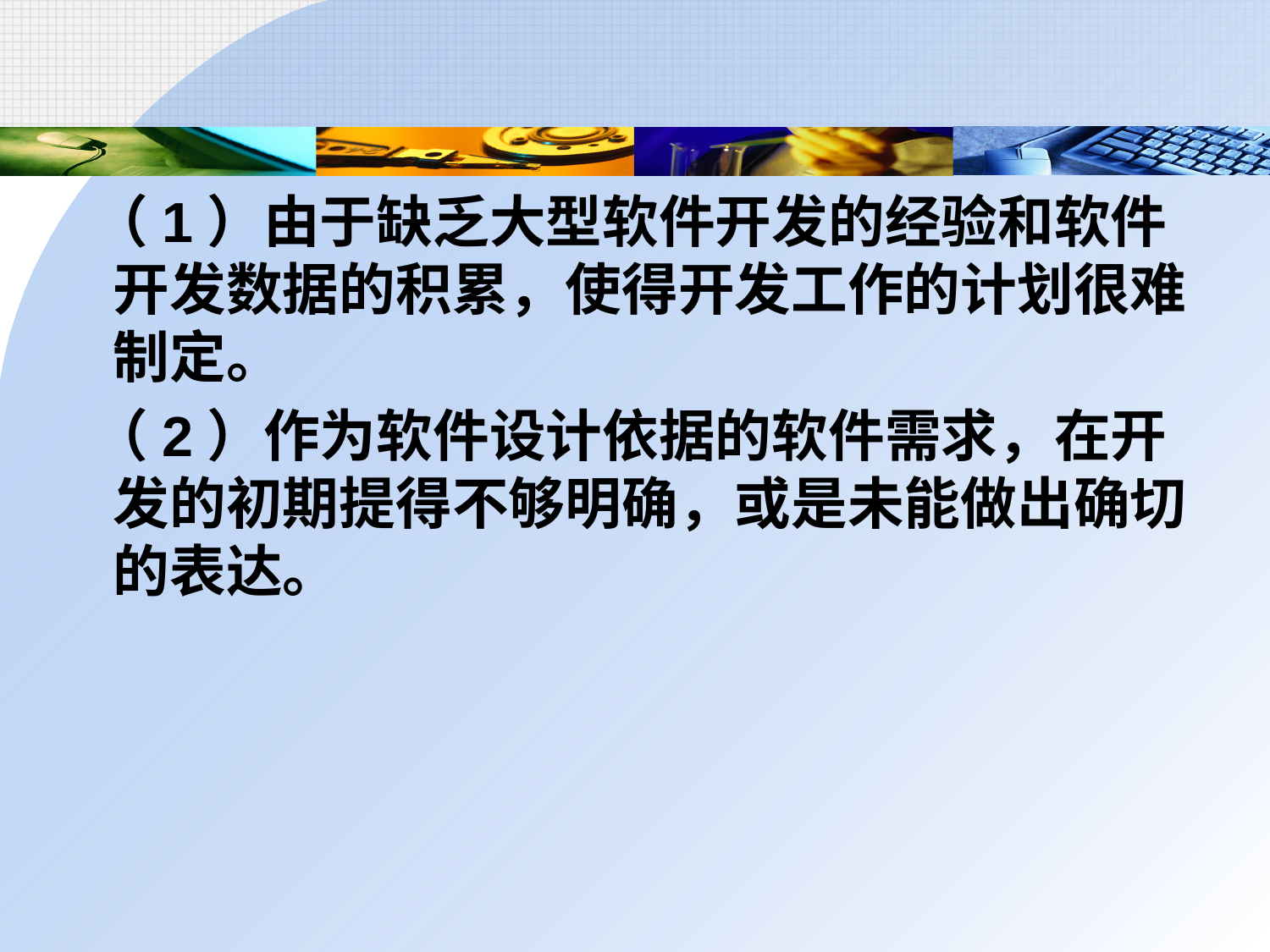

（1）由于缺乏大型软件开发的经验和软件开发数据的积累，使得开发工作的计划很难制定。
 （2）作为软件设计依据的软件需求，在开发的初期提得不够明确，或是未能做出确切的表达。